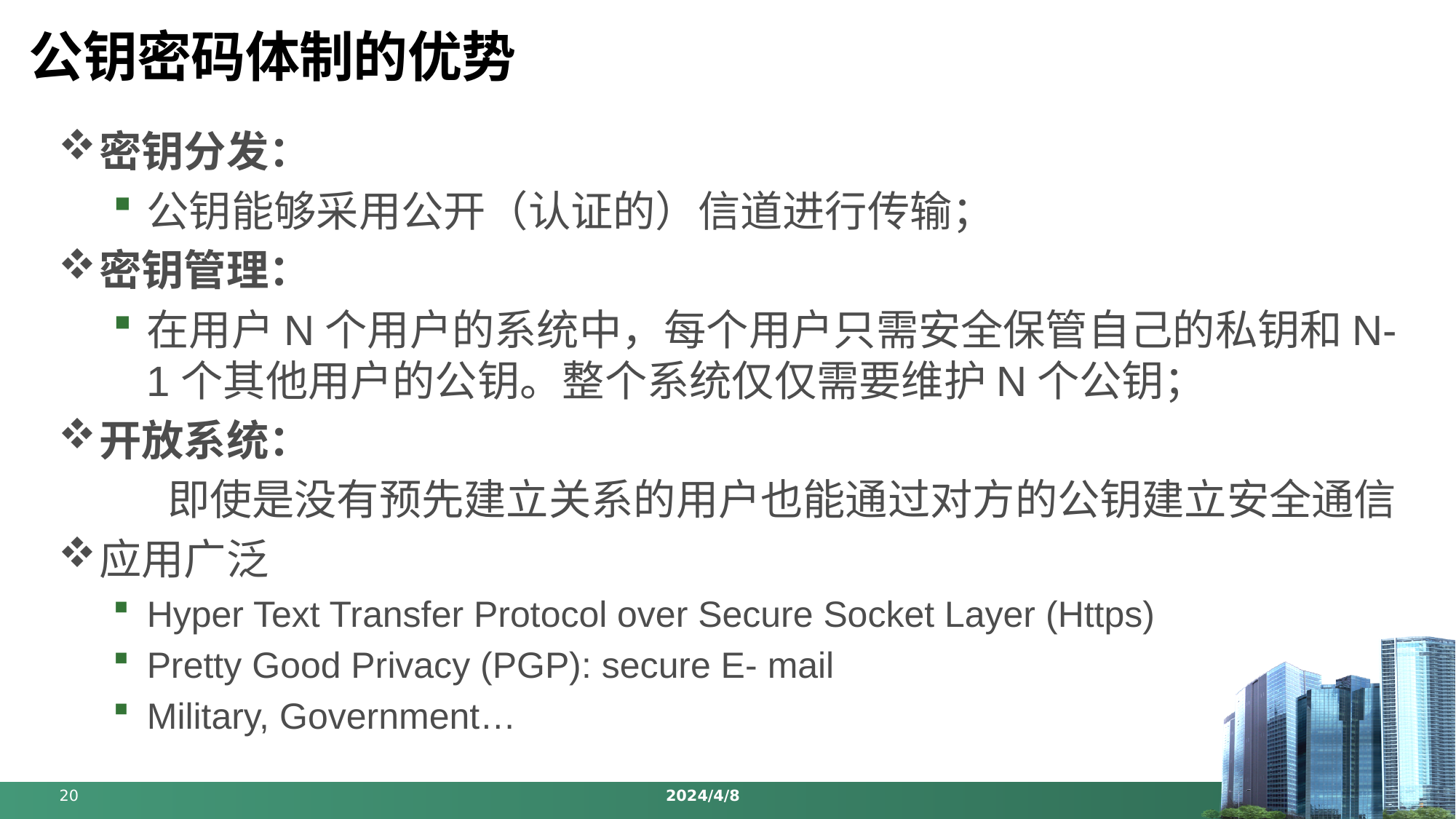

# 公钥密码体制的优势
密钥分发：
公钥能够采用公开（认证的）信道进行传输；
密钥管理：
在用户N个用户的系统中，每个用户只需安全保管自己的私钥和N-1个其他用户的公钥。整个系统仅仅需要维护N个公钥；
开放系统：
	即使是没有预先建立关系的用户也能通过对方的公钥建立安全通信
应用广泛
Hyper Text Transfer Protocol over Secure Socket Layer (Https)
Pretty Good Privacy (PGP): secure E- mail
Military, Government…

20
2024/4/8